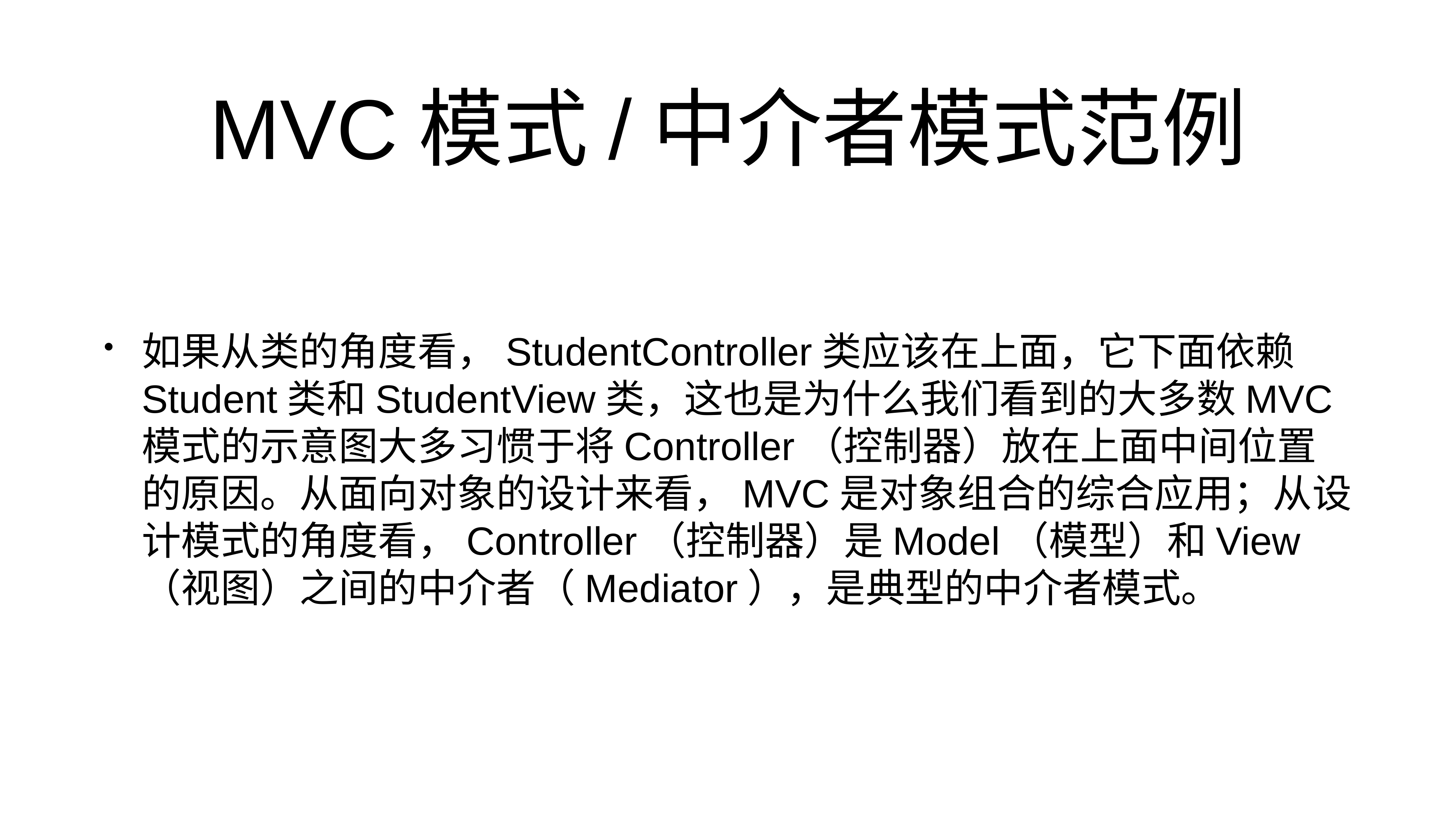

# MVC模式/中介者模式范例
如果从类的角度看，StudentController类应该在上面，它下面依赖Student类和StudentView类，这也是为什么我们看到的大多数MVC模式的示意图大多习惯于将Controller（控制器）放在上面中间位置的原因。从面向对象的设计来看，MVC是对象组合的综合应用；从设计模式的角度看，Controller（控制器）是Model（模型）和View（视图）之间的中介者（Mediator），是典型的中介者模式。